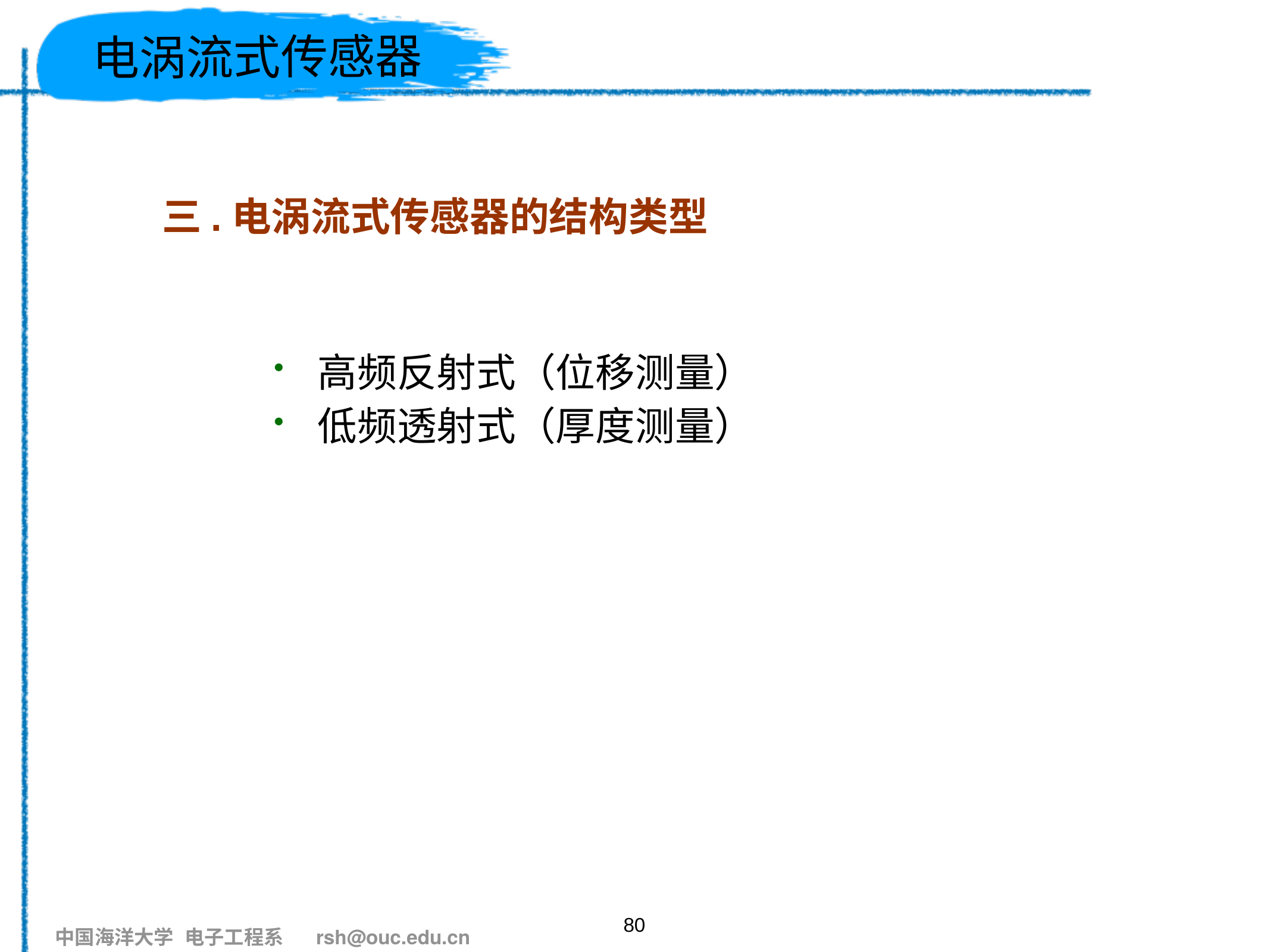

# 电涡流式传感器
三.电涡流式传感器的结构类型
高频反射式（位移测量）
低频透射式（厚度测量）
80